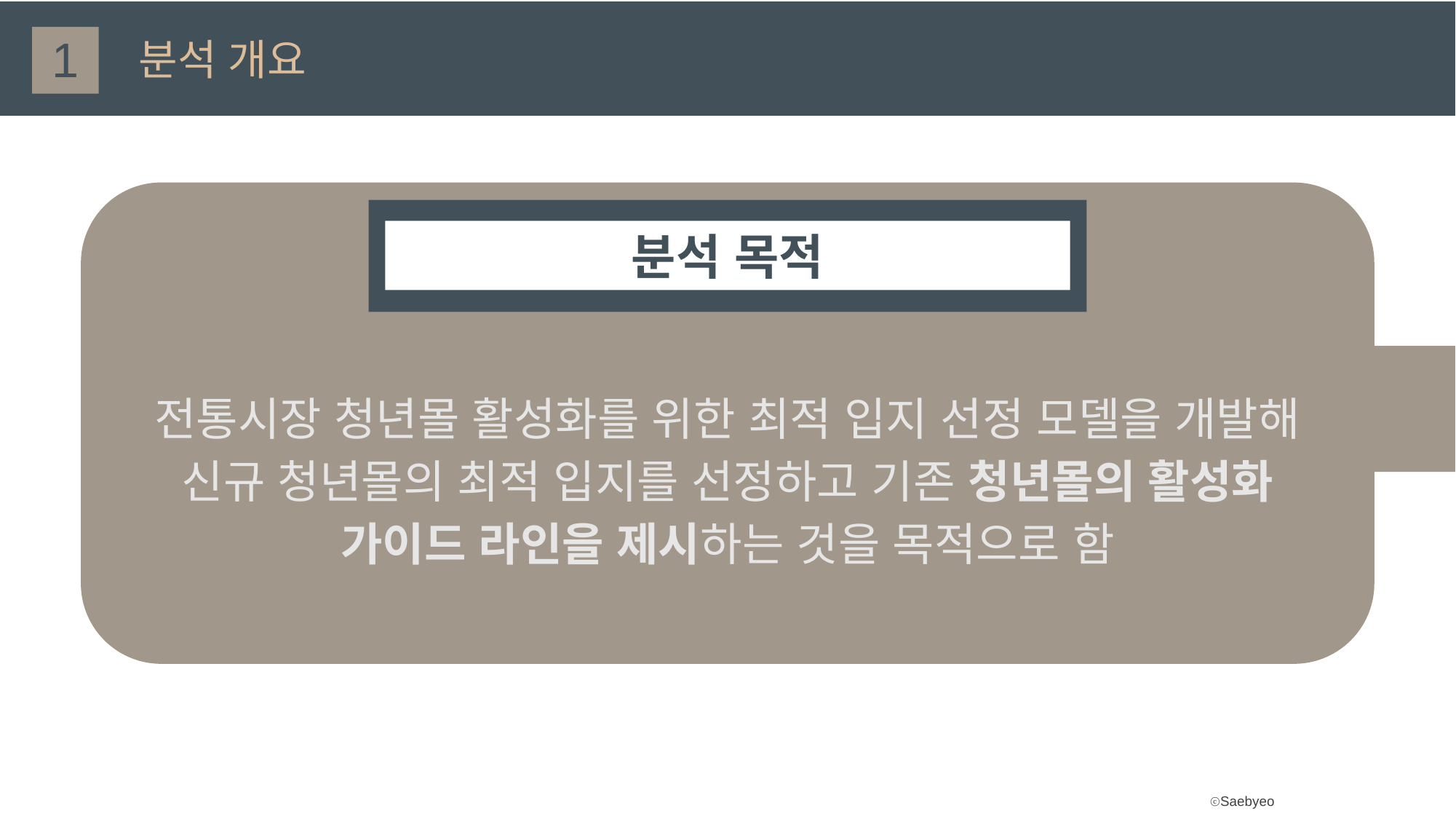

1

분석 개요

분석 목적

전통시장 청년몰 활성화를 위한 최적 입지 선정 모델을 개발해 신규 청년몰의 최적 입지를 선정하고 기존 청년몰의 활성화 가이드 라인을 제시하는 것을 목적으로 함